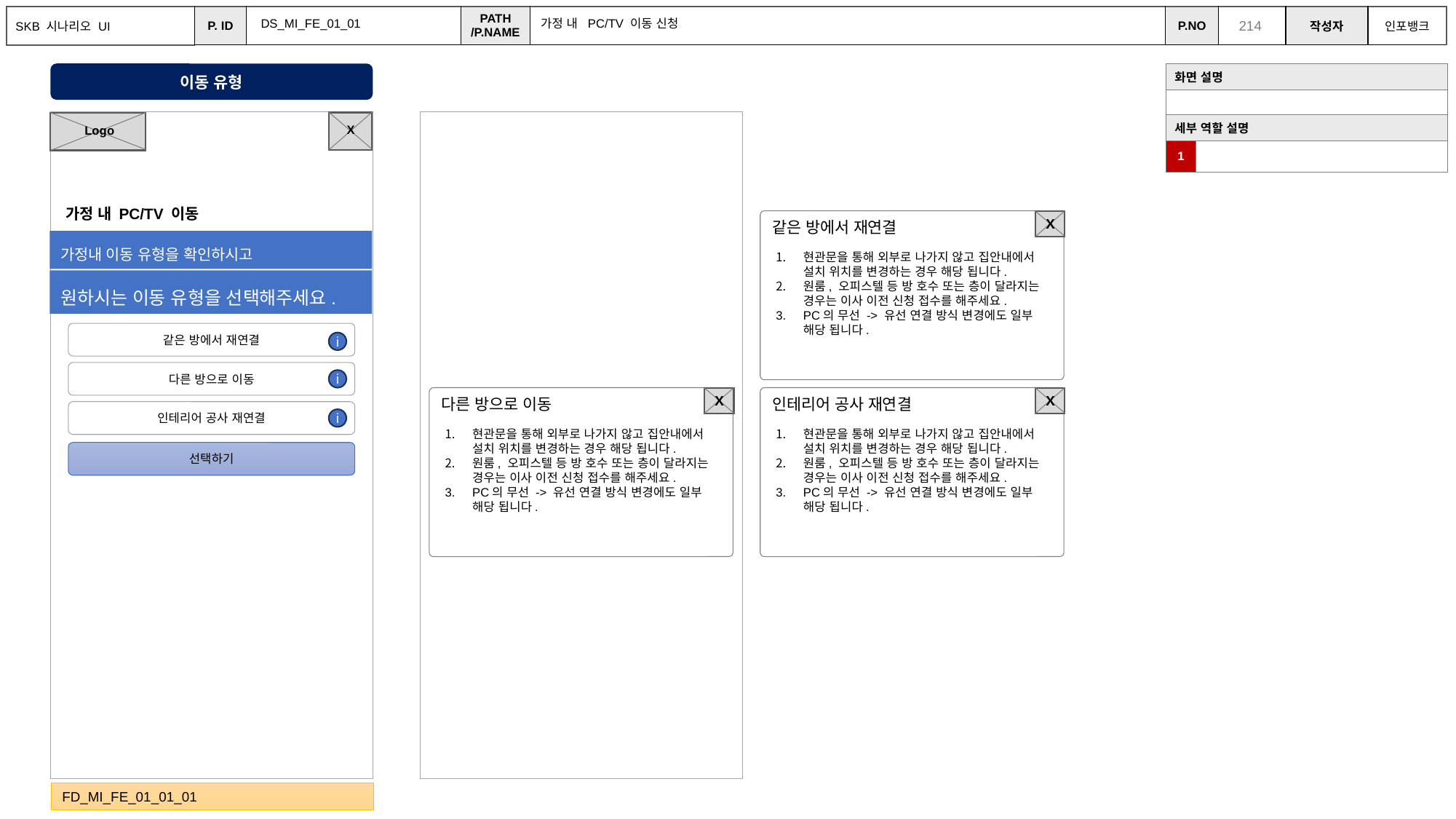

DS_MI_FE_01_01
가정 내  PC/TV 이동 신청
이동 유형
| 화면 설명 |  |
| --- | --- |
|  |  |
| 세부 역할 설명 |  |
| 1 |  |

X

Logo
가정 내 PC/TV 이동
X

같은 방에서 재연결
가정내 이동 유형을 확인하시고
현관문을 통해 외부로 나가지 않고 집안내에서 설치 위치를 변경하는 경우 해당 됩니다.
원룸, 오피스텔 등 방 호수 또는 층이 달라지는 경우는 이사 이전 신청 접수를 해주세요.
PC의 무선 -> 유선 연결 방식 변경에도 일부 해당 됩니다.
원하시는 이동 유형을 선택해주세요.
같은 방에서 재연결
i
다른 방으로 이동
i
X

X

다른 방으로 이동
인테리어 공사 재연결
인테리어 공사 재연결
i
현관문을 통해 외부로 나가지 않고 집안내에서 설치 위치를 변경하는 경우 해당 됩니다.
원룸, 오피스텔 등 방 호수 또는 층이 달라지는 경우는 이사 이전 신청 접수를 해주세요.
PC의 무선 -> 유선 연결 방식 변경에도 일부 해당 됩니다.
현관문을 통해 외부로 나가지 않고 집안내에서 설치 위치를 변경하는 경우 해당 됩니다.
원룸, 오피스텔 등 방 호수 또는 층이 달라지는 경우는 이사 이전 신청 접수를 해주세요.
PC의 무선 -> 유선 연결 방식 변경에도 일부 해당 됩니다.
선택하기
FD_MI_FE_01_01_01